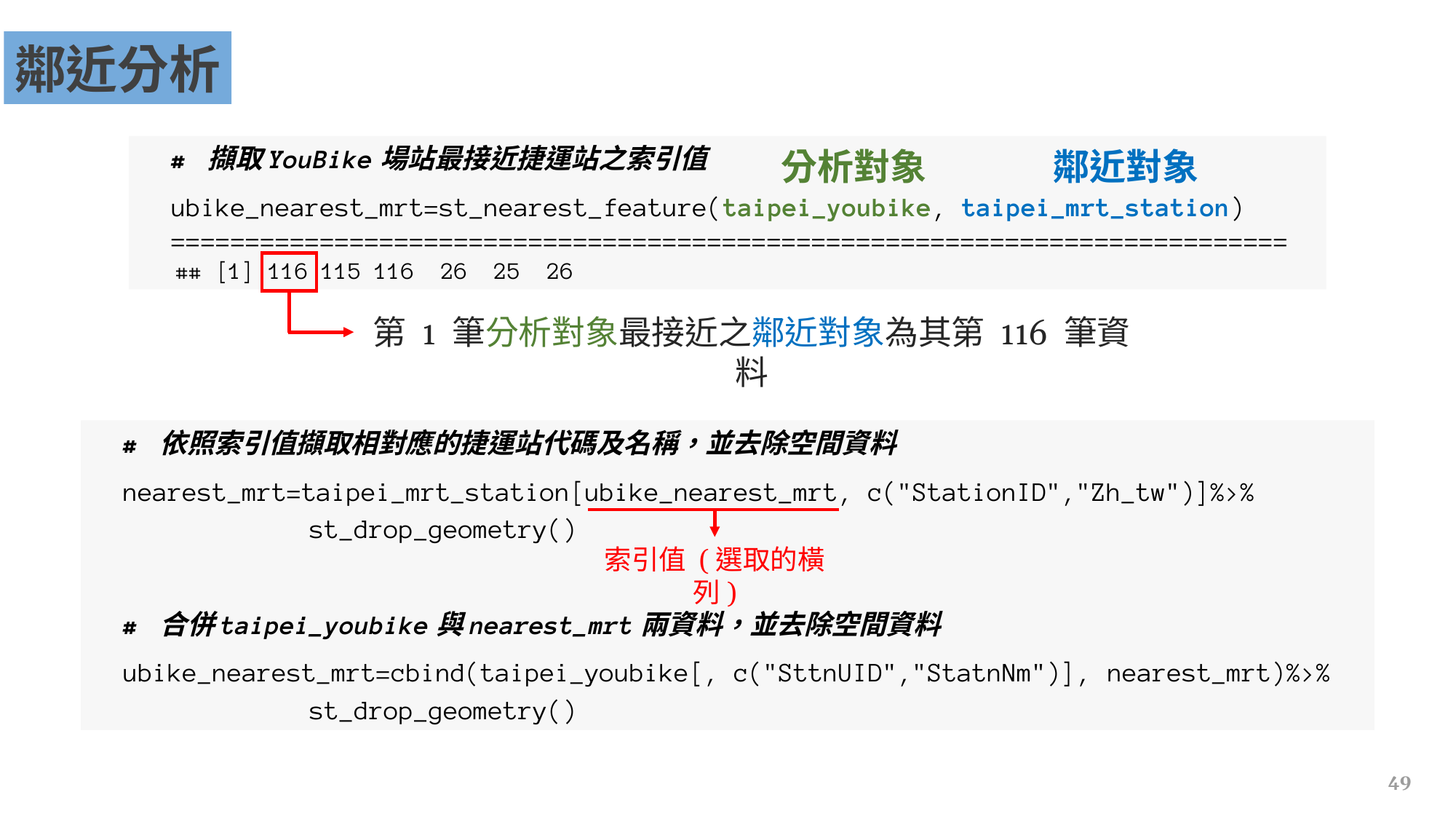

鄰近分析
# 擷取YouBike場站最接近捷運站之索引值
ubike_nearest_mrt=st_nearest_feature(taipei_youbike, taipei_mrt_station)
===========================================================================
## [1] 116 115 116  26  25  26
鄰近對象
分析對象

第 1 筆分析對象最接近之鄰近對象為其第 116 筆資料
# 依照索引值擷取相對應的捷運站代碼及名稱，並去除空間資料
nearest_mrt=taipei_mrt_station[ubike_nearest_mrt, c("StationID","Zh_tw")]%>%
		st_drop_geometry()

# 合併taipei_youbike與nearest_mrt兩資料，並去除空間資料
ubike_nearest_mrt=cbind(taipei_youbike[, c("SttnUID","StatnNm")], nearest_mrt)%>%
		st_drop_geometry()
索引值 (選取的橫列)
49